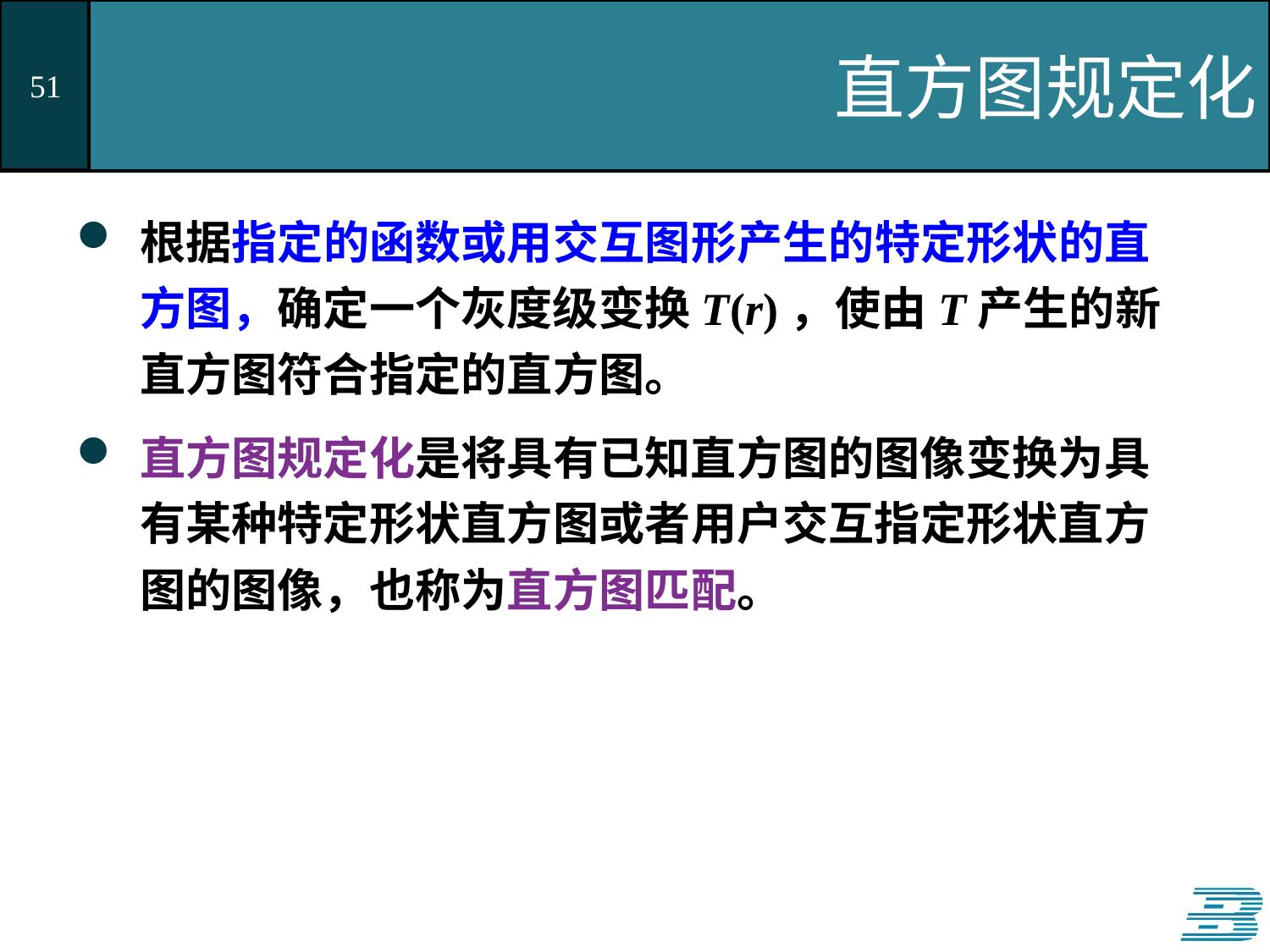

# 直方图规定化
根据指定的函数或用交互图形产生的特定形状的直方图，确定一个灰度级变换T(r)，使由T产生的新直方图符合指定的直方图。
直方图规定化是将具有已知直方图的图像变换为具有某种特定形状直方图或者用户交互指定形状直方图的图像，也称为直方图匹配。